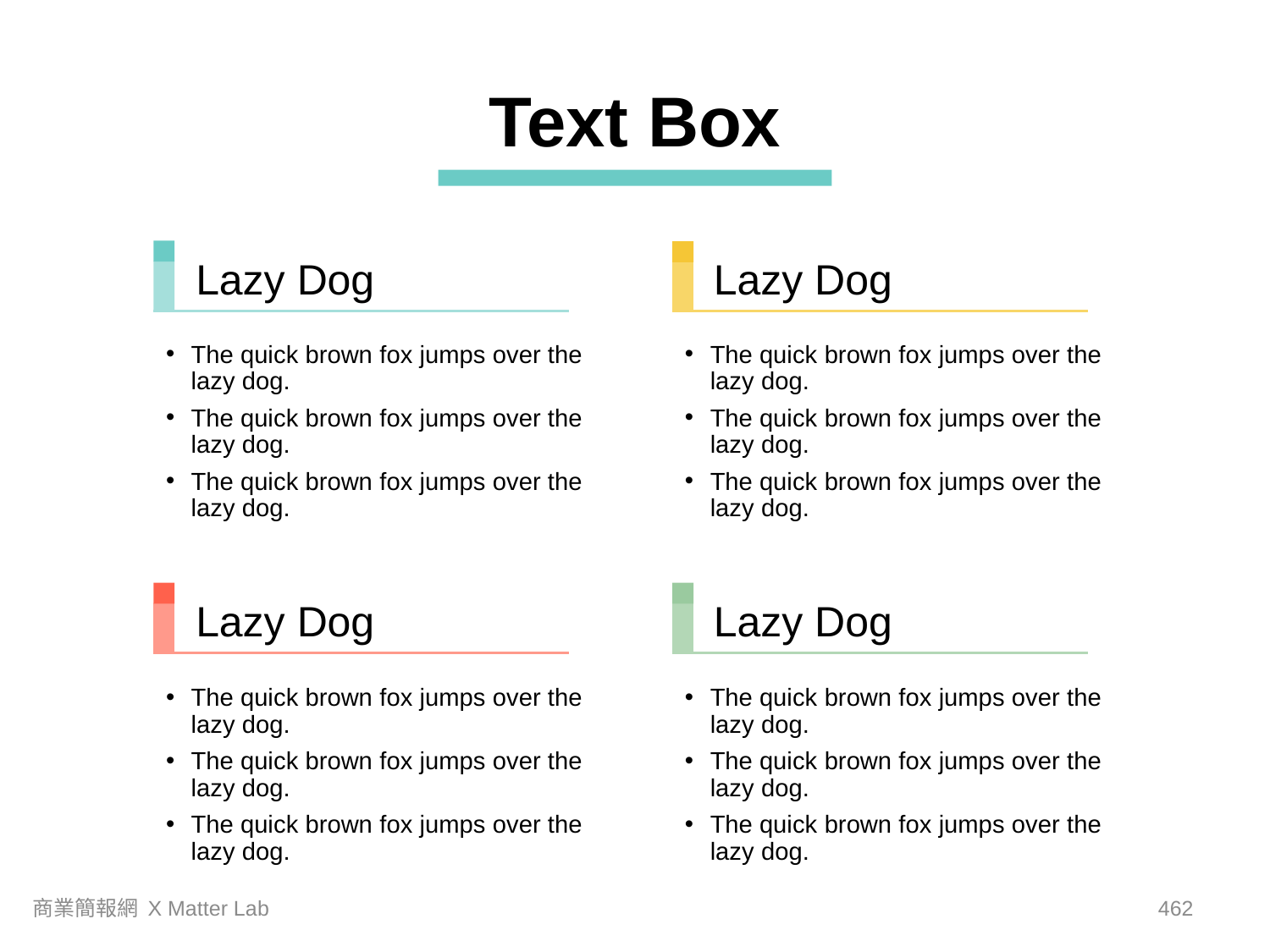

Text Box

Lazy Dog
Lazy Dog

The quick brown fox jumps over the lazy dog.
The quick brown fox jumps over the lazy dog.
The quick brown fox jumps over the lazy dog.
The quick brown fox jumps over the lazy dog.
The quick brown fox jumps over the lazy dog.
The quick brown fox jumps over the lazy dog.

Lazy Dog
Lazy Dog

The quick brown fox jumps over the lazy dog.
The quick brown fox jumps over the lazy dog.
The quick brown fox jumps over the lazy dog.
The quick brown fox jumps over the lazy dog.
The quick brown fox jumps over the lazy dog.
The quick brown fox jumps over the lazy dog.
商業簡報網 X Matter Lab
462